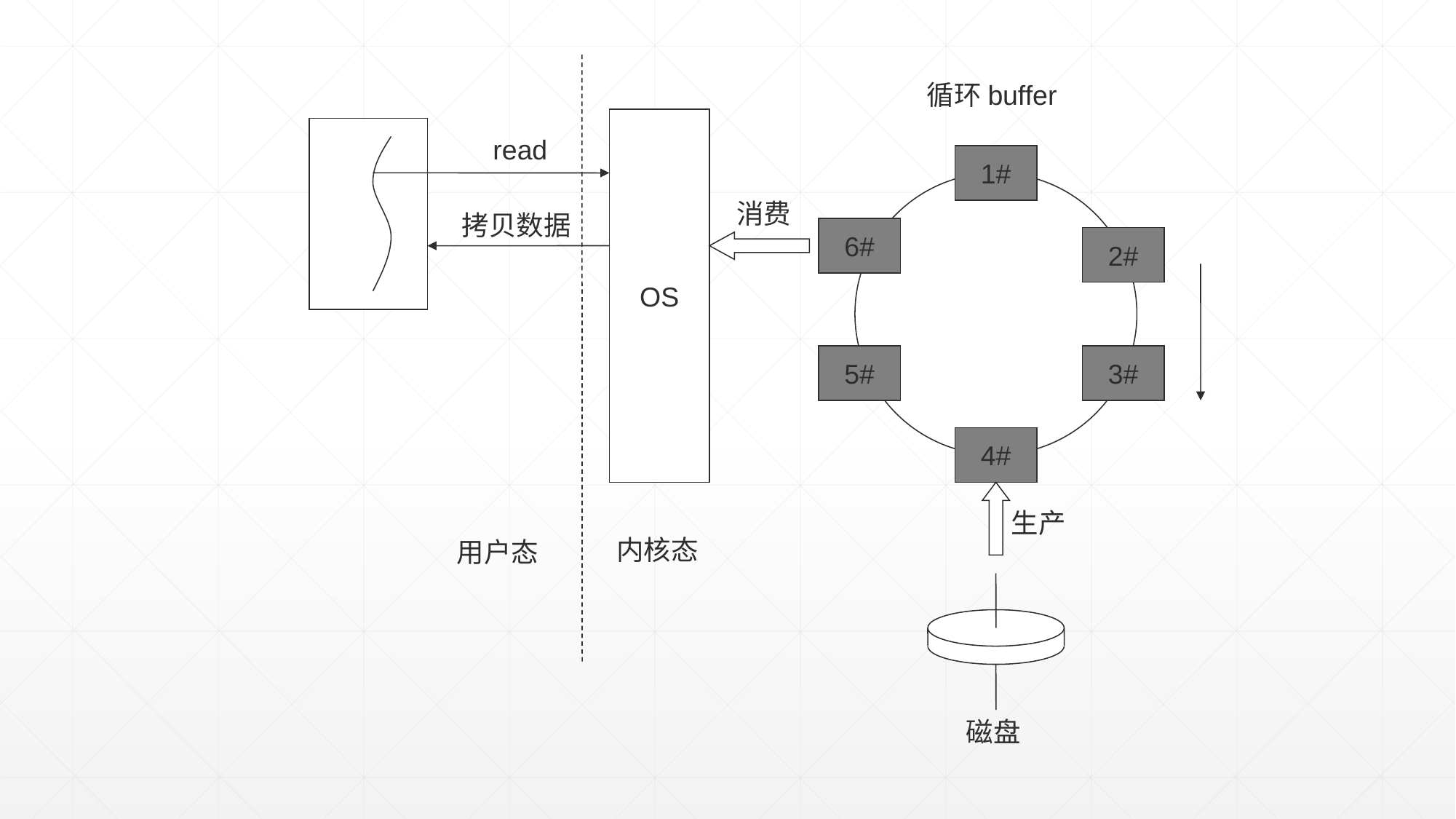

循环buffer
OS

read

1#

6#
2#
5#
3#
4#

消费
拷贝数据

生产
内核态
用户态

磁盘